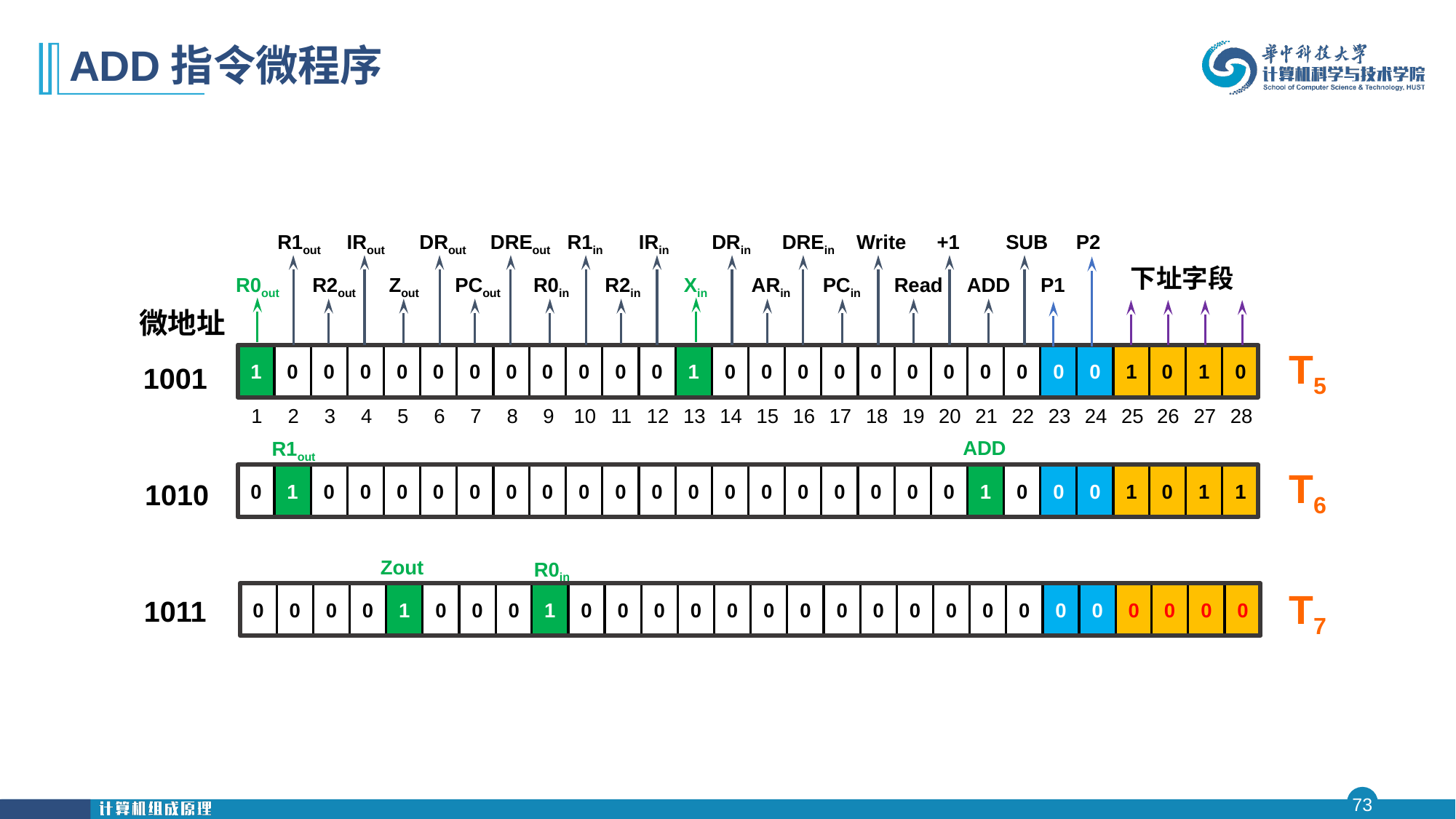

# ADD指令微程序
R1out
IRout
DRout
DREout
R1in
IRin
DRin
DREin
Write
+1
SUB
R0out
R2out
Zout
PCout
R0in
R2in
Xin
ARin
PCin
Read
ADD
P2
P1
下址字段

1
0
0
0
0
0
0
0
0
0
0
0
1
0
0
0
0
0
0
0
0
0
0
0
1
0
1
0
1
2
3
4
5
6
7
8
9
10
11
12
13
14
15
16
17
18
19
20
21
22
23
24
25
26
27
28
微地址
T5
1001
ADD
R1out
T6

0
1
0
0
0
0
0
0
0
0
0
0
0
0
0
0
0
0
0
0
1
0
0
0
1
0
1
1
1010
Zout
R0in
T7

0
0
0
0
1
0
0
0
1
0
0
0
0
0
0
0
0
0
0
0
0
0
0
0
0
0
0
0
1011